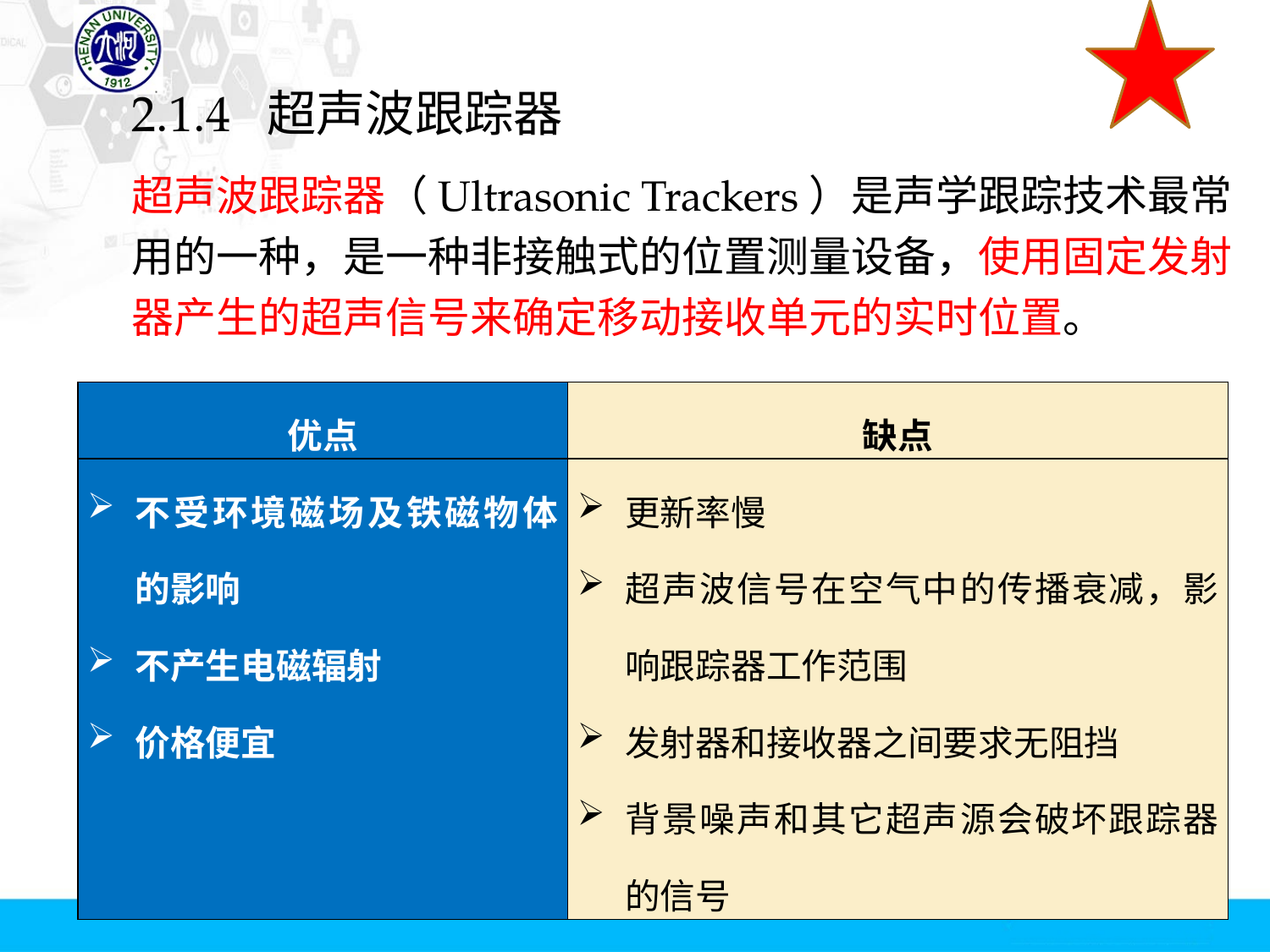

2.1.4  超声波跟踪器
超声波跟踪器（Ultrasonic Trackers）是声学跟踪技术最常用的一种，是一种非接触式的位置测量设备，使用固定发射器产生的超声信号来确定移动接收单元的实时位置。
| 优点 | 缺点 |
| --- | --- |
| 不受环境磁场及铁磁物体的影响 不产生电磁辐射 价格便宜 | 更新率慢 超声波信号在空气中的传播衰减，影响跟踪器工作范围 发射器和接收器之间要求无阻挡 背景噪声和其它超声源会破坏跟踪器的信号 |